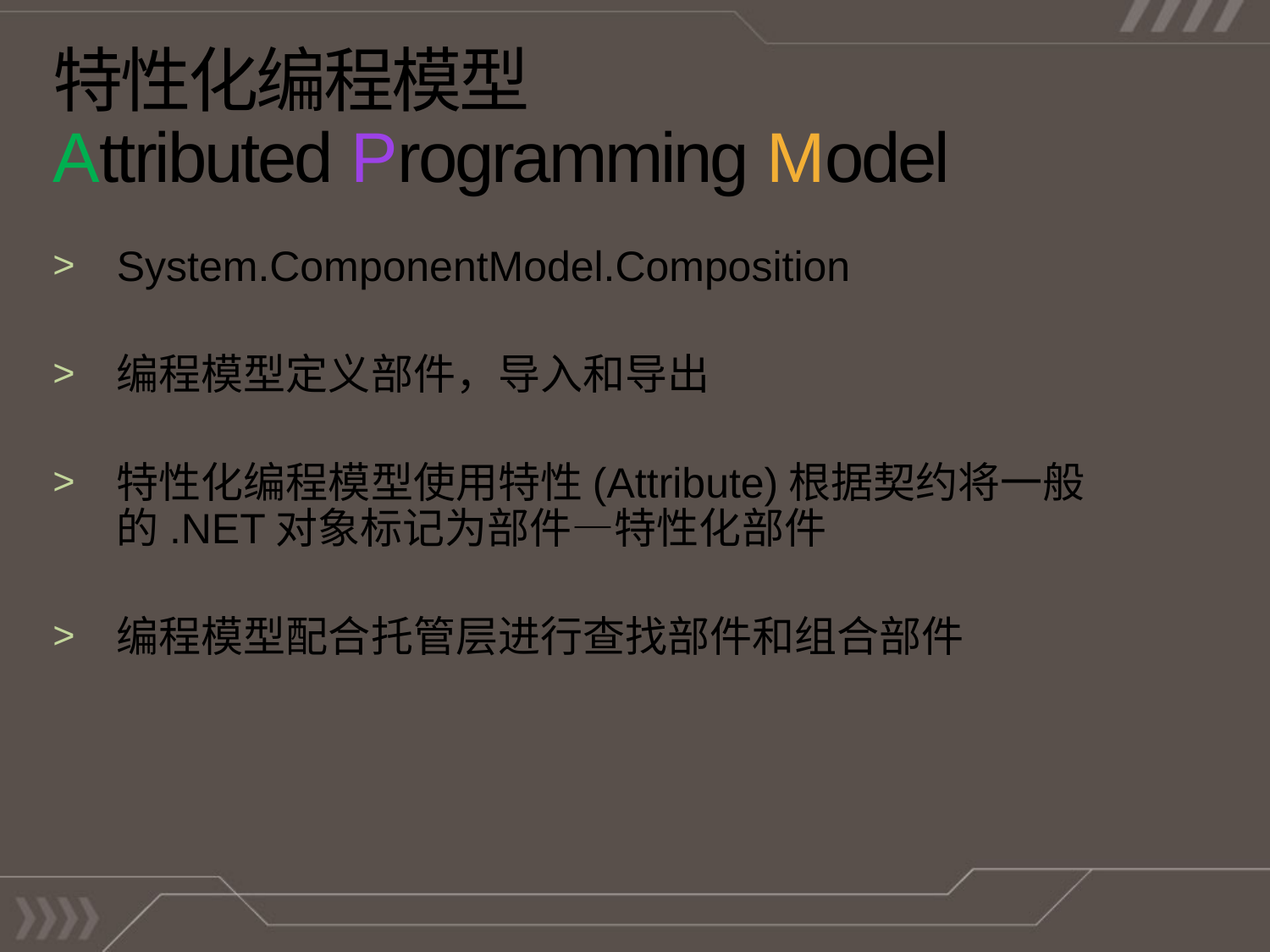

# 特性化编程模型 Attributed Programming Model
System.ComponentModel.Composition

编程模型定义部件，导入和导出

特性化编程模型使用特性(Attribute)根据契约将一般的.NET对象标记为部件—特性化部件

编程模型配合托管层进行查找部件和组合部件